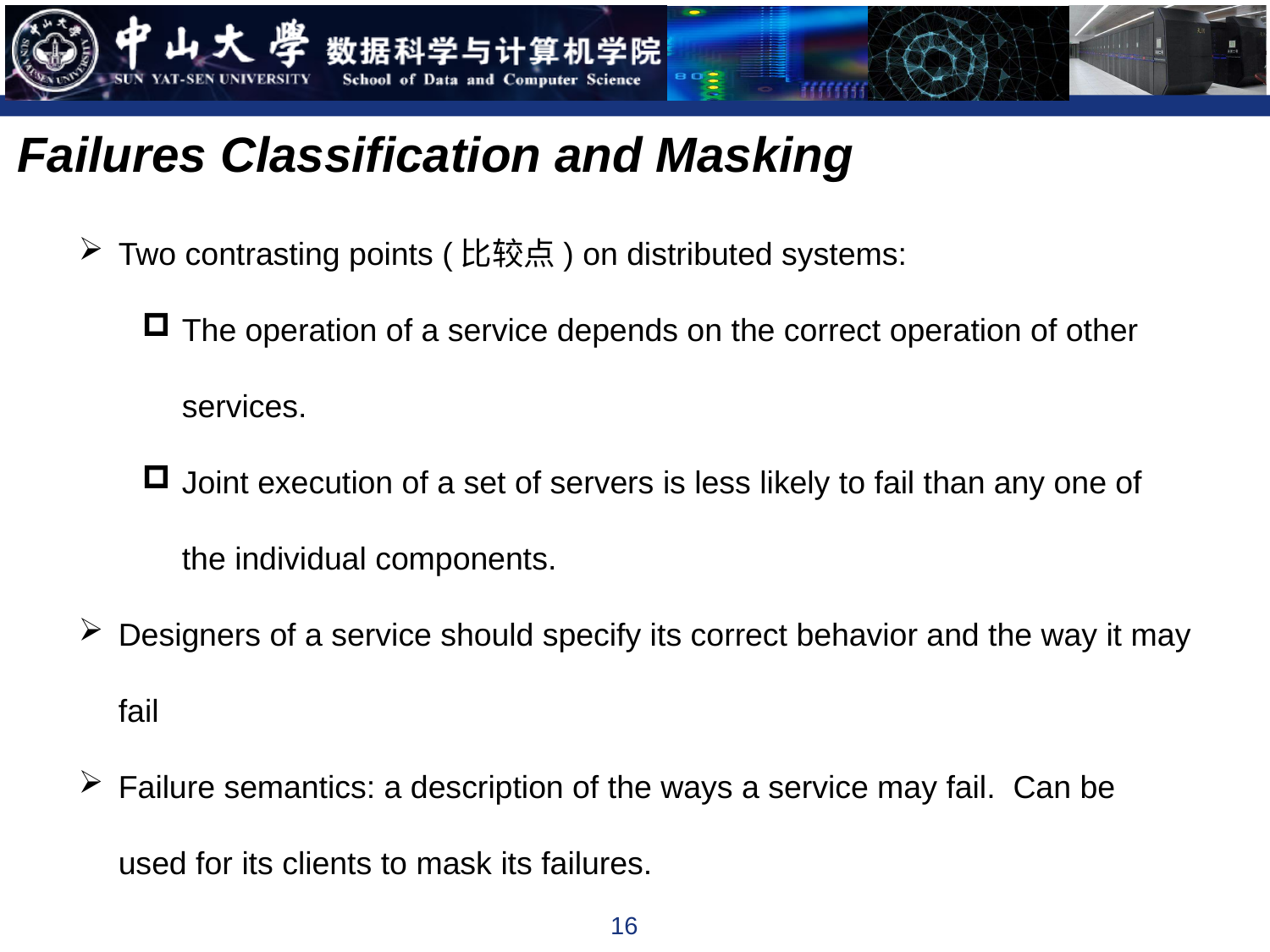

Failures Classification and Masking
Two contrasting points (比较点) on distributed systems:
The operation of a service depends on the correct operation of other services.
Joint execution of a set of servers is less likely to fail than any one of the individual components.
Designers of a service should specify its correct behavior and the way it may fail
Failure semantics: a description of the ways a service may fail.  Can be used for its clients to mask its failures.
16